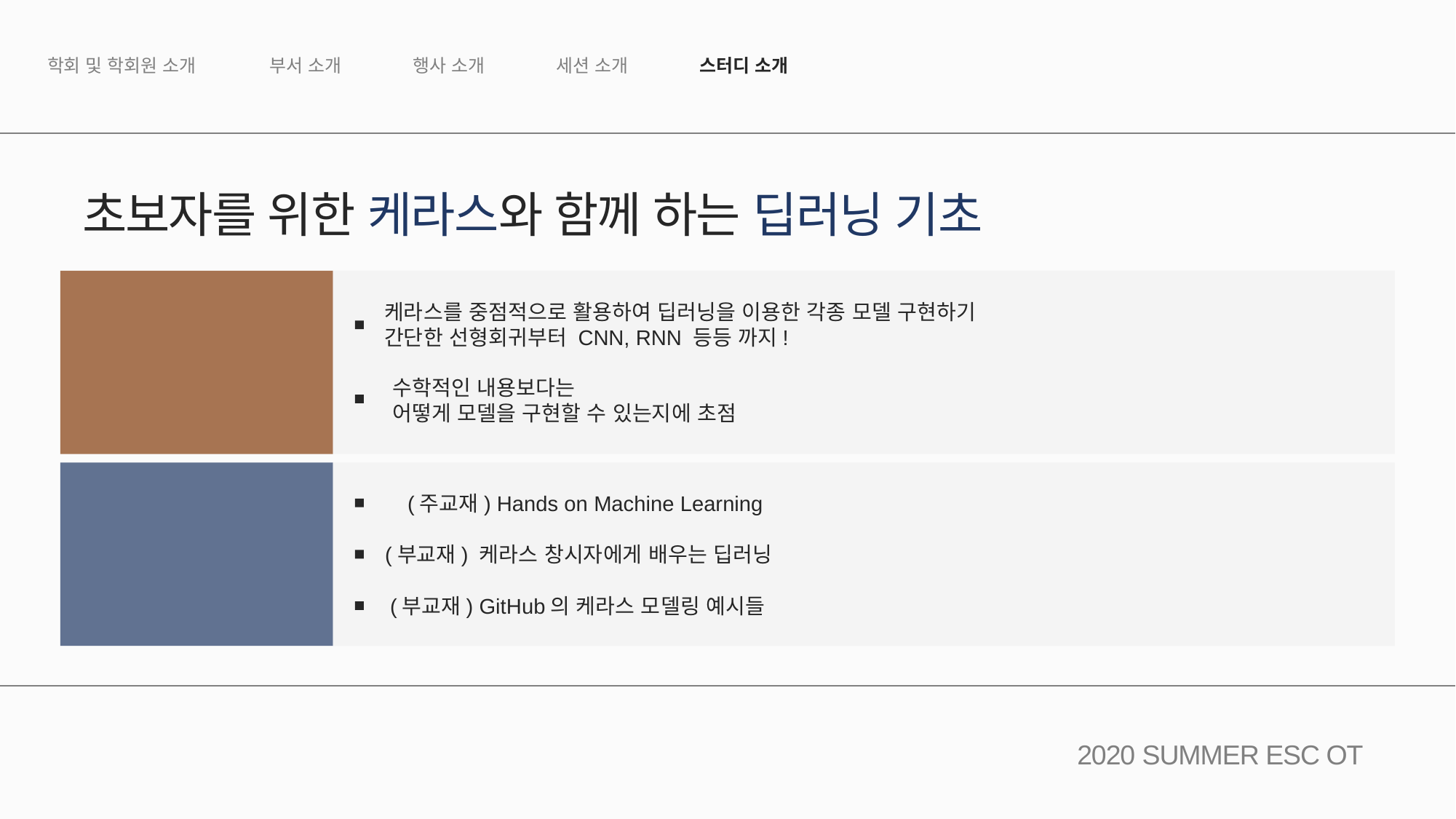

행사 소개
세션 소개
스터디 소개
부서 소개
학회 및 학회원 소개
초보자를 위한 케라스와 함께 하는 딥러닝 기초

케라스를 중점적으로 활용하여 딥러닝을 이용한 각종 모델 구현하기
간단한 선형회귀부터 CNN, RNN 등등 까지!

스터디
소개
수학적인 내용보다는
어떻게 모델을 구현할 수 있는지에 초점

(주교재) Hands on Machine Learning

스터디
교재
(부교재) 케라스 창시자에게 배우는 딥러닝

(부교재) GitHub의 케라스 모델링 예시들

2020 SUMMER ESC OT